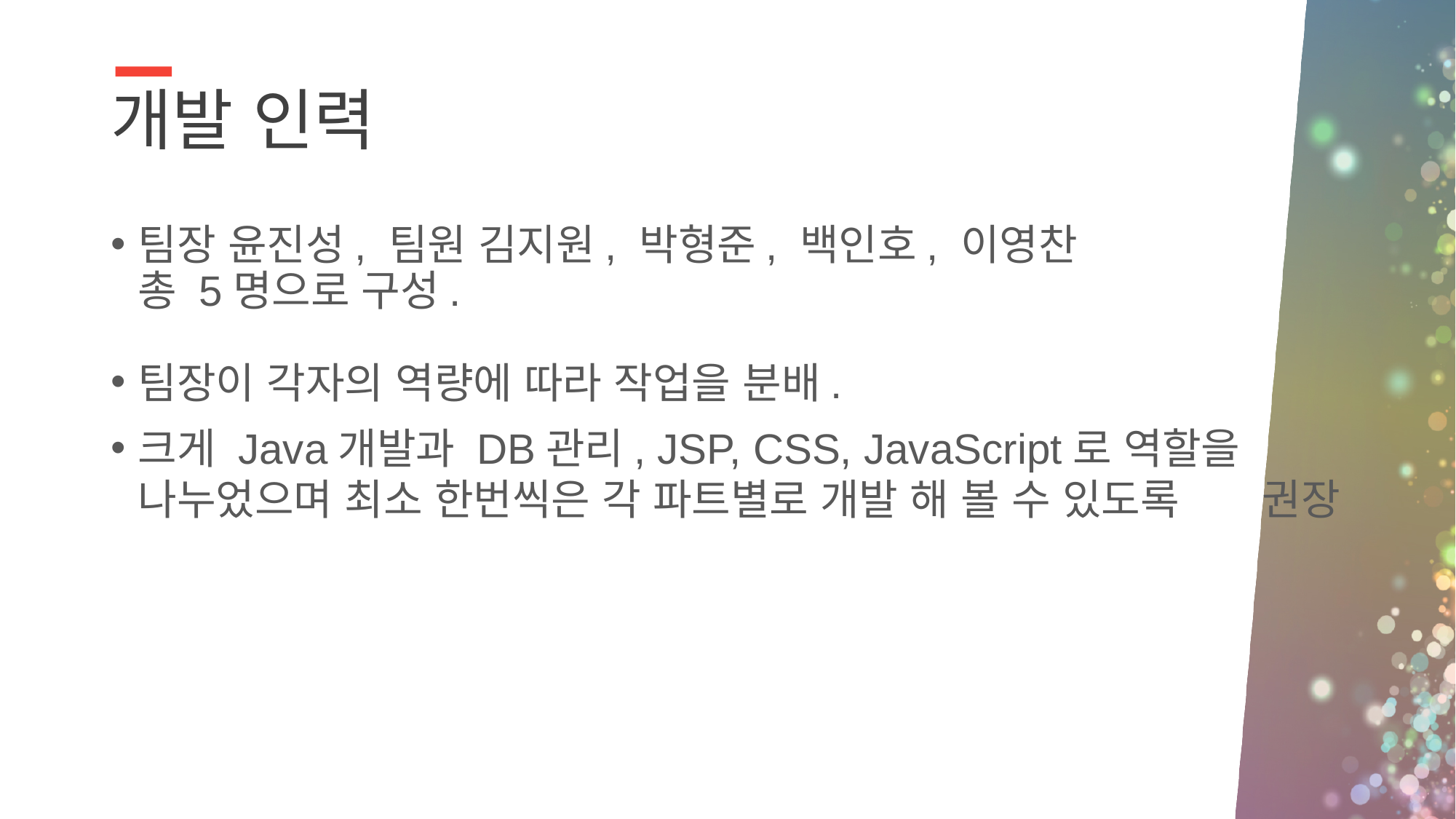

# 개발 인력
팀장 윤진성, 팀원 김지원, 박형준, 백인호, 이영찬 		       총 5명으로 구성.
팀장이 각자의 역량에 따라 작업을 분배.
크게 Java개발과 DB관리, JSP, CSS, JavaScript로 역할을         나누었으며 최소 한번씩은 각 파트별로 개발 해 볼 수 있도록       권장